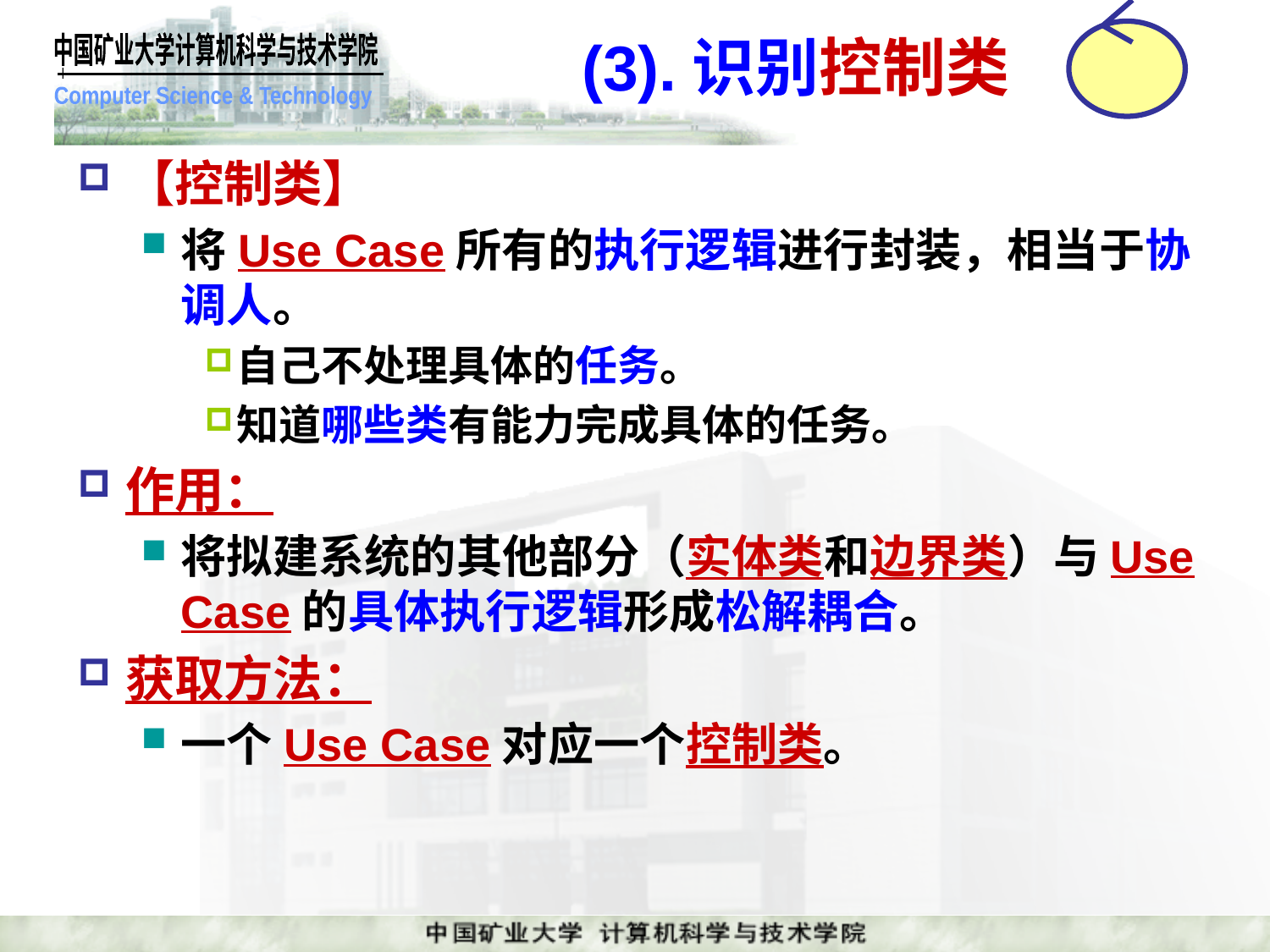

# (3).识别控制类
【控制类】
将Use Case所有的执行逻辑进行封装，相当于协调人。
自己不处理具体的任务。
知道哪些类有能力完成具体的任务。
作用：
将拟建系统的其他部分（实体类和边界类）与Use Case的具体执行逻辑形成松解耦合。
获取方法：
一个Use Case对应一个控制类。
154